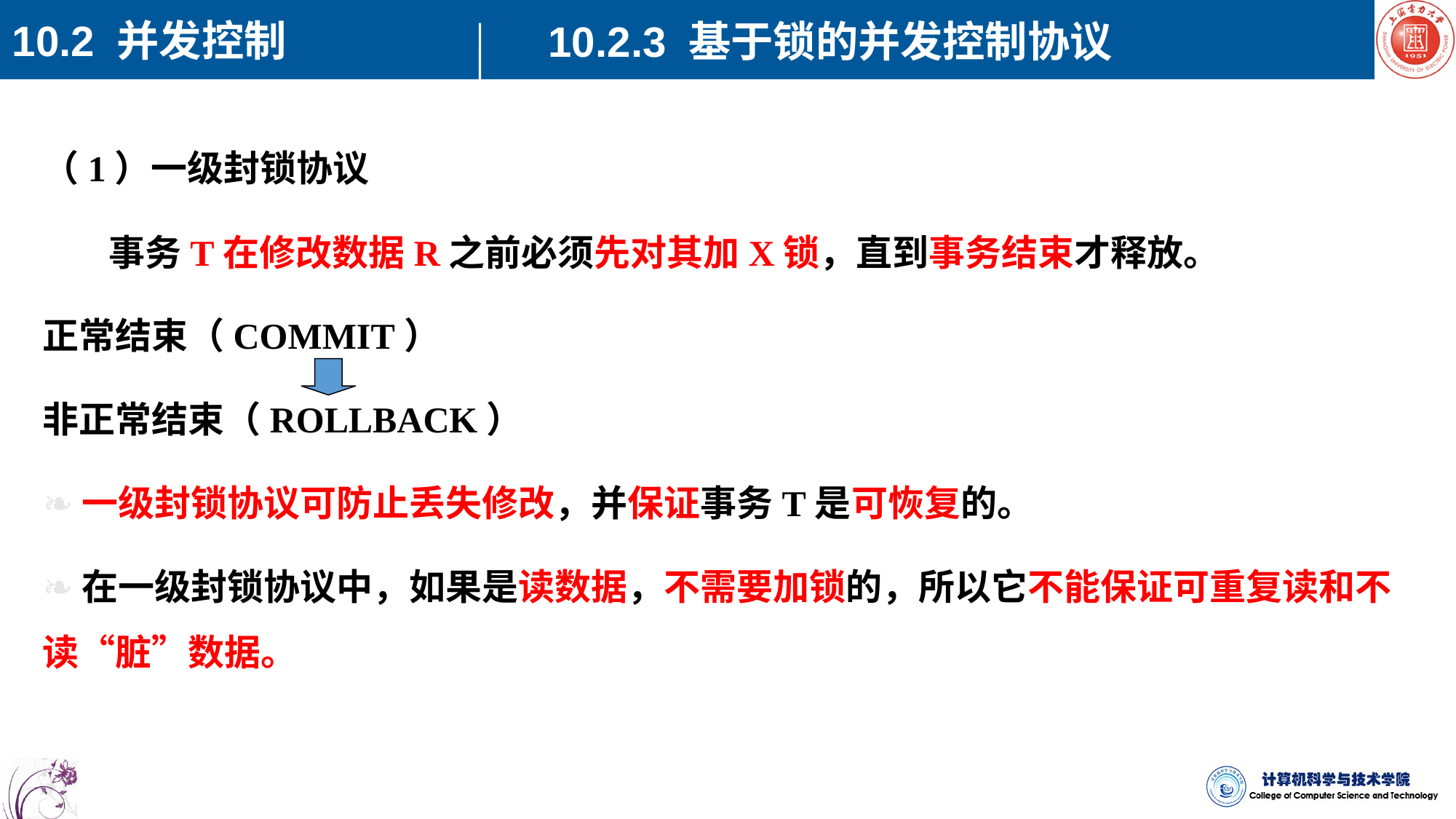

10.2 并发控制
10.2.3 基于锁的并发控制协议
（1）一级封锁协议
       事务T在修改数据R之前必须先对其加X锁，直到事务结束才释放。
正常结束（COMMIT）
非正常结束（ROLLBACK）
❧一级封锁协议可防止丢失修改，并保证事务T是可恢复的。
❧在一级封锁协议中，如果是读数据，不需要加锁的，所以它不能保证可重复读和不读“脏”数据。